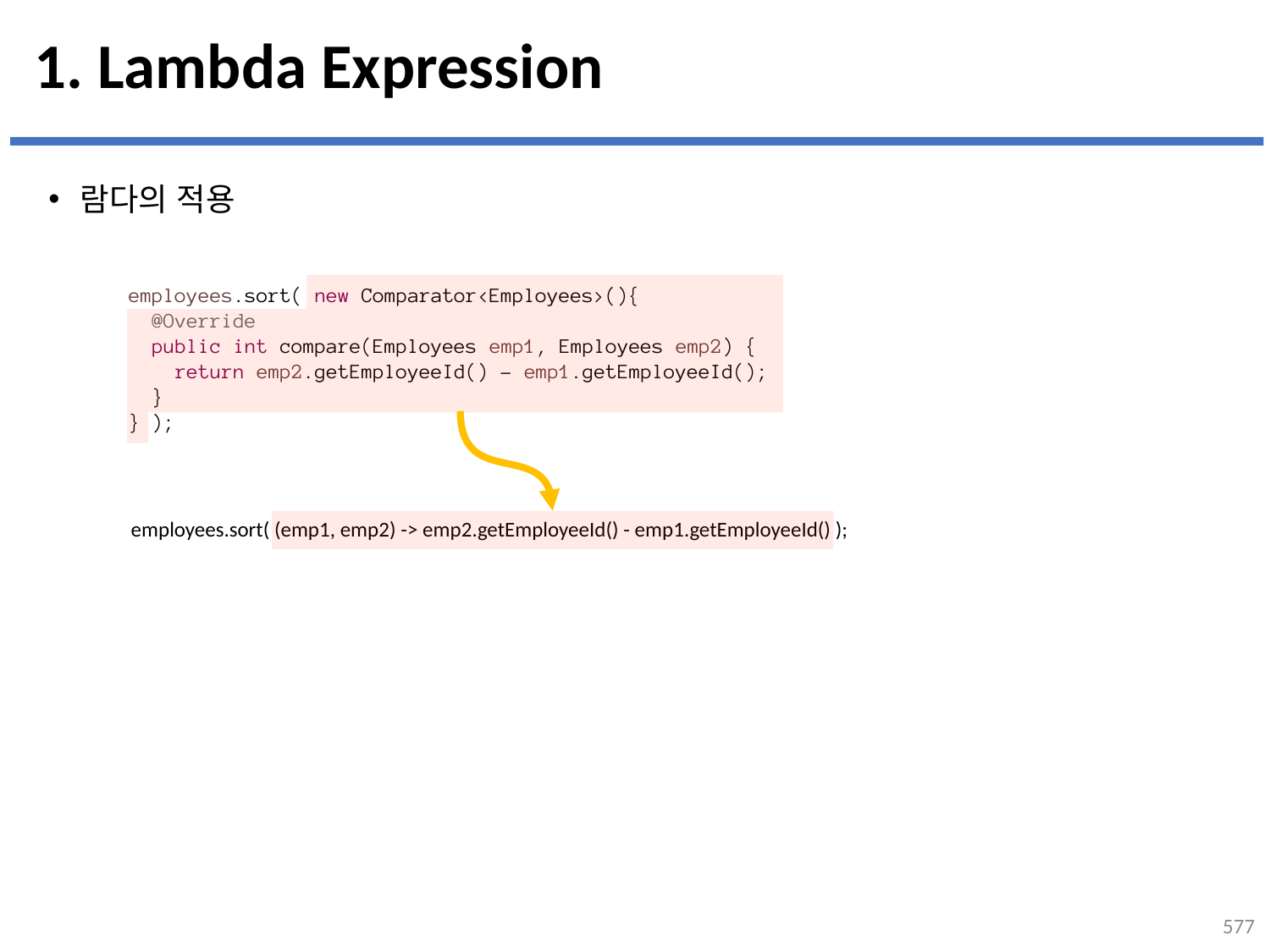

# 1. Lambda Expression
람다의 적용

employees.sort( new Comparator<Employees>(){
  @Override
  public int compare(Employees emp1, Employees emp2) {
    return emp2.getEmployeeId() - emp1.getEmployeeId();
  }
} );

employees.sort( (emp1, emp2) -> emp2.getEmployeeId() - emp1.getEmployeeId() );

577